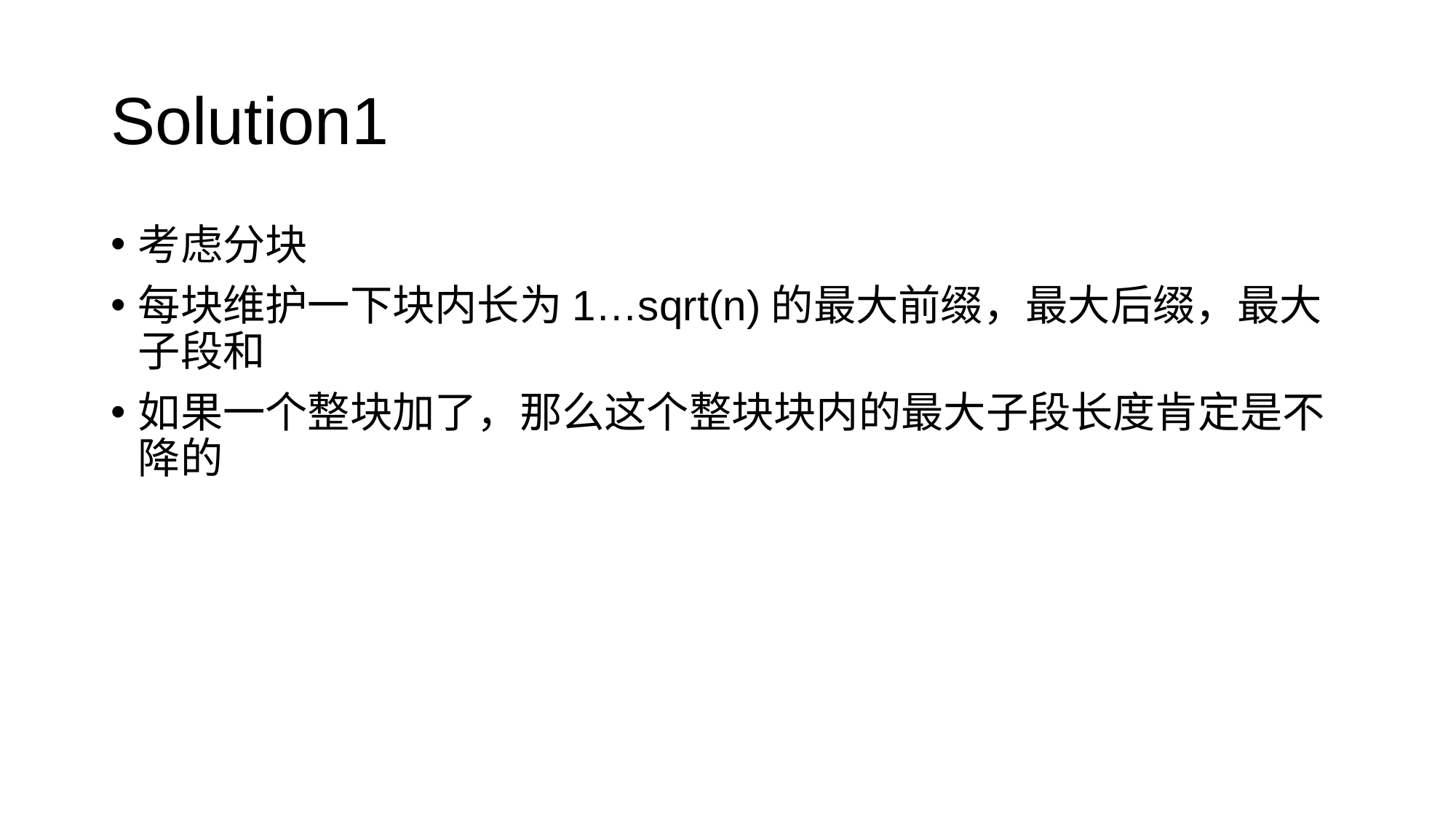

# Solution1
考虑分块
每块维护一下块内长为1…sqrt(n)的最大前缀，最大后缀，最大子段和
如果一个整块加了，那么这个整块块内的最大子段长度肯定是不降的